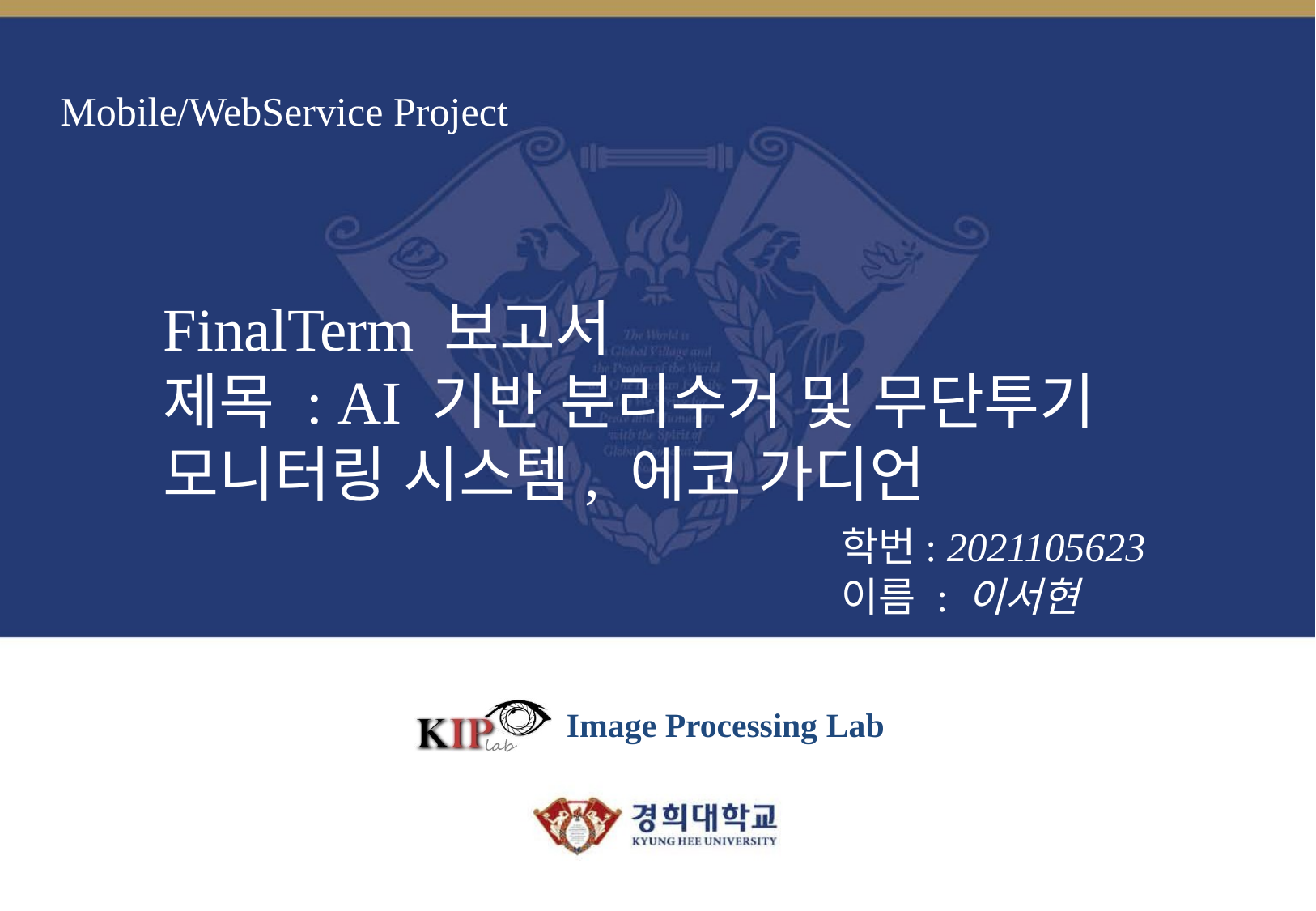

# Mobile/WebService Project
FinalTerm 보고서
제목 : AI 기반 분리수거 및 무단투기 모니터링 시스템, 에코 가디언
학번: 2021105623
이름 : 이서현

Image Processing Lab